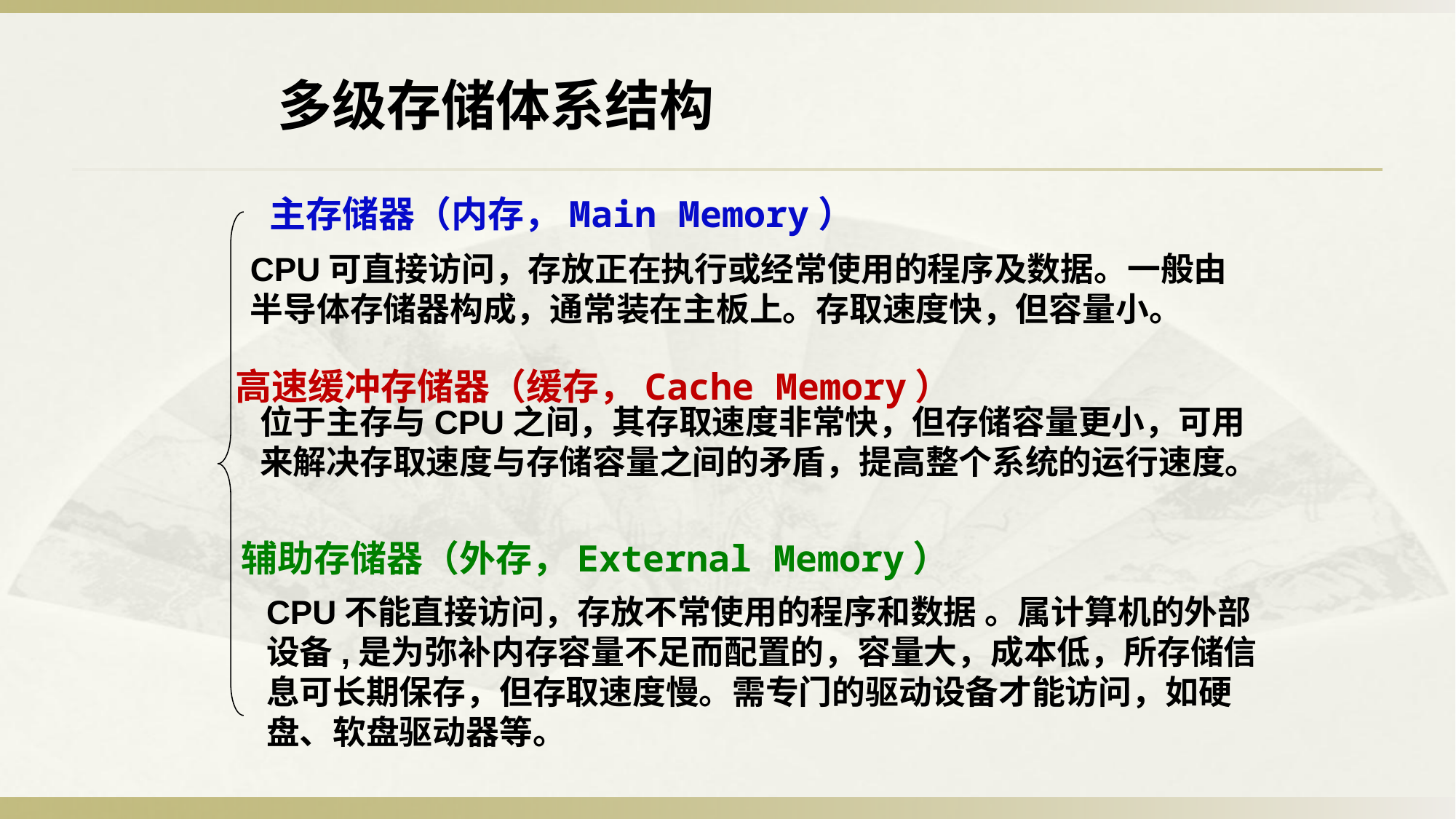

多级存储体系结构
主存储器（内存，Main Memory）

CPU可直接访问，存放正在执行或经常使用的程序及数据。一般由半导体存储器构成，通常装在主板上。存取速度快，但容量小。
高速缓冲存储器（缓存，Cache Memory）
位于主存与CPU之间，其存取速度非常快，但存储容量更小，可用来解决存取速度与存储容量之间的矛盾，提高整个系统的运行速度。
辅助存储器（外存，External Memory）
CPU不能直接访问，存放不常使用的程序和数据 。属计算机的外部设备,是为弥补内存容量不足而配置的，容量大，成本低，所存储信息可长期保存，但存取速度慢。需专门的驱动设备才能访问，如硬盘、软盘驱动器等。